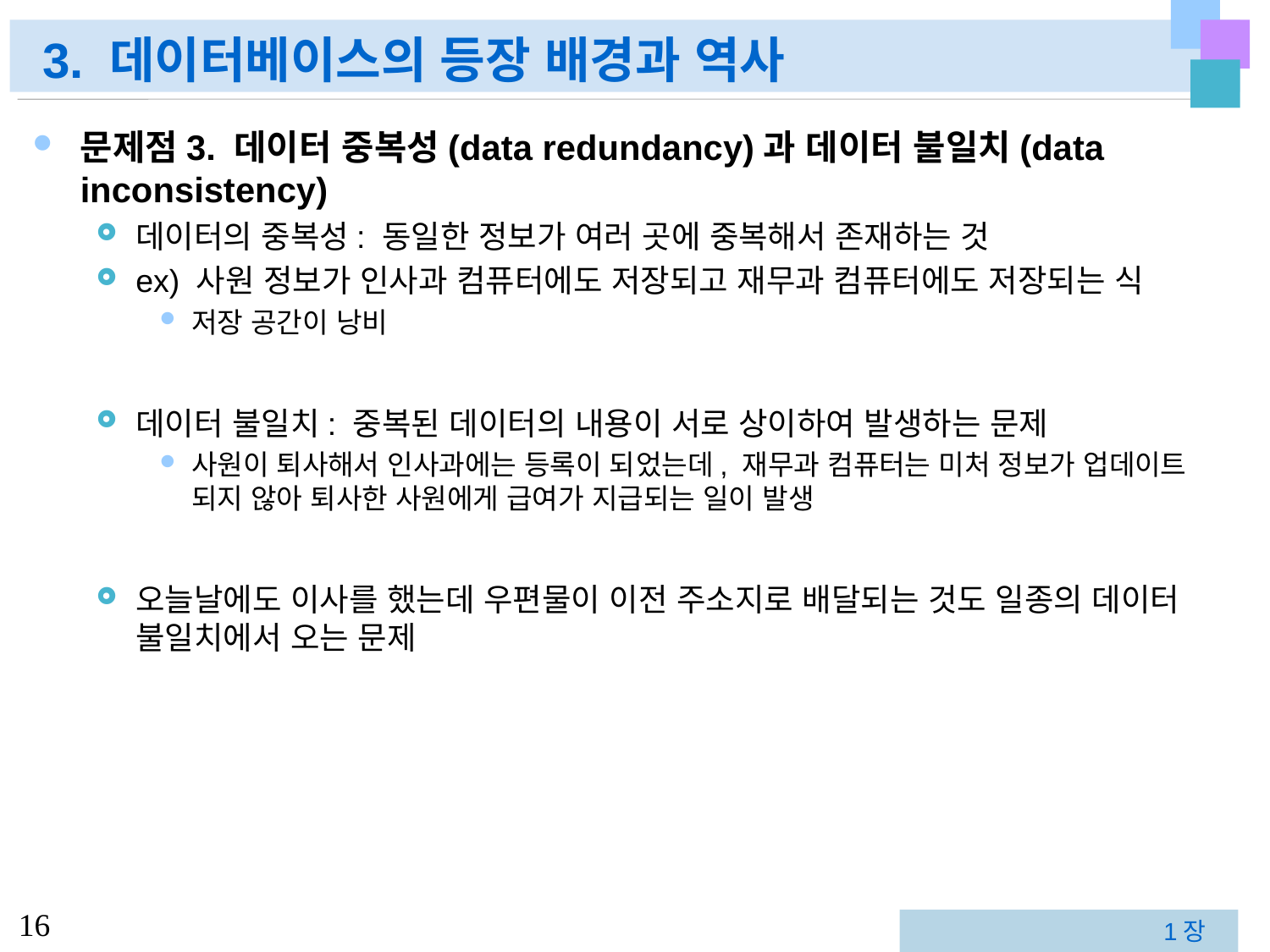

# 3. 데이터베이스의 등장 배경과 역사
문제점3. 데이터 중복성(data redundancy)과 데이터 불일치(data inconsistency)
데이터의 중복성: 동일한 정보가 여러 곳에 중복해서 존재하는 것
ex) 사원 정보가 인사과 컴퓨터에도 저장되고 재무과 컴퓨터에도 저장되는 식
저장 공간이 낭비

데이터 불일치: 중복된 데이터의 내용이 서로 상이하여 발생하는 문제
사원이 퇴사해서 인사과에는 등록이 되었는데, 재무과 컴퓨터는 미처 정보가 업데이트 되지 않아 퇴사한 사원에게 급여가 지급되는 일이 발생

오늘날에도 이사를 했는데 우편물이 이전 주소지로 배달되는 것도 일종의 데이터 불일치에서 오는 문제

1장